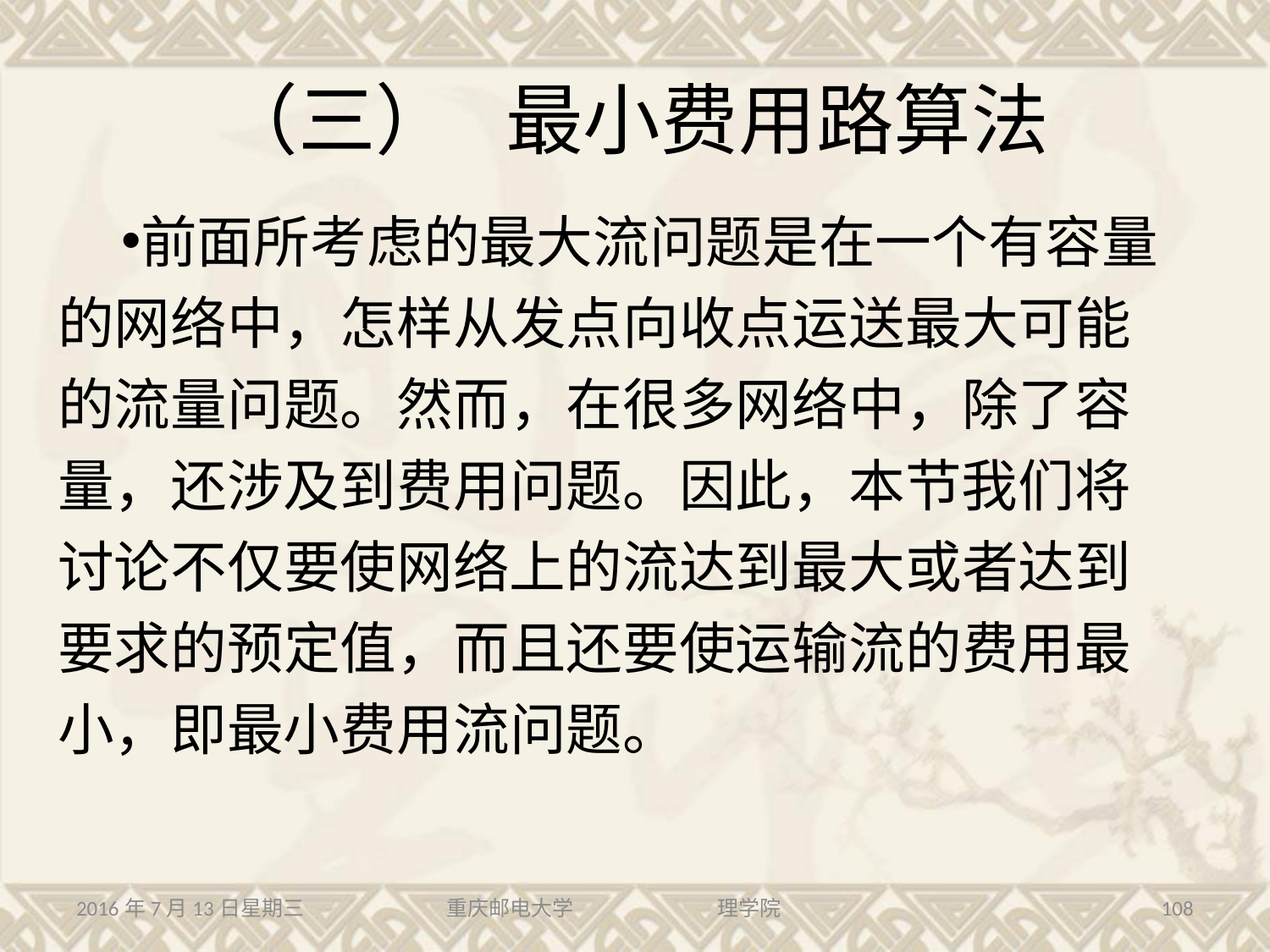

# （三）   最小费用路算法
前面所考虑的最大流问题是在一个有容量的网络中，怎样从发点向收点运送最大可能的流量问题。然而，在很多网络中，除了容量，还涉及到费用问题。因此，本节我们将讨论不仅要使网络上的流达到最大或者达到要求的预定值，而且还要使运输流的费用最小，即最小费用流问题。
2016年7月13日星期三
重庆邮电大学                      理学院
108